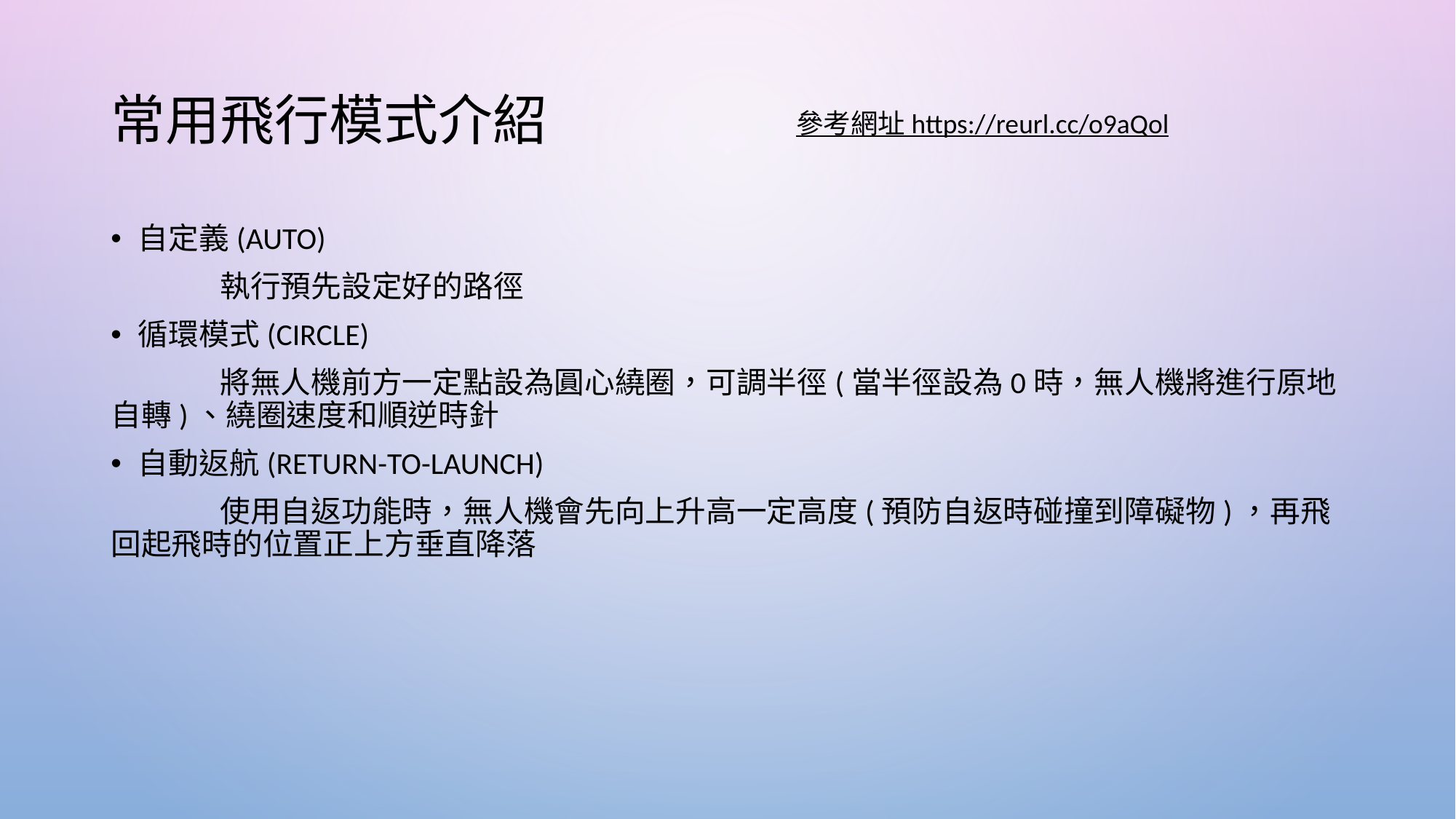

# 常用飛行模式介紹
參考網址 https://reurl.cc/o9aQol
自定義(Auto)
	執行預先設定好的路徑
循環模式(Circle)
	將無人機前方一定點設為圓心繞圈，可調半徑(當半徑設為0時，無人機將進行原地自轉)、繞圈速度和順逆時針
自動返航(Return-to-Launch)
	使用自返功能時，無人機會先向上升高一定高度(預防自返時碰撞到障礙物)，再飛回起飛時的位置正上方垂直降落